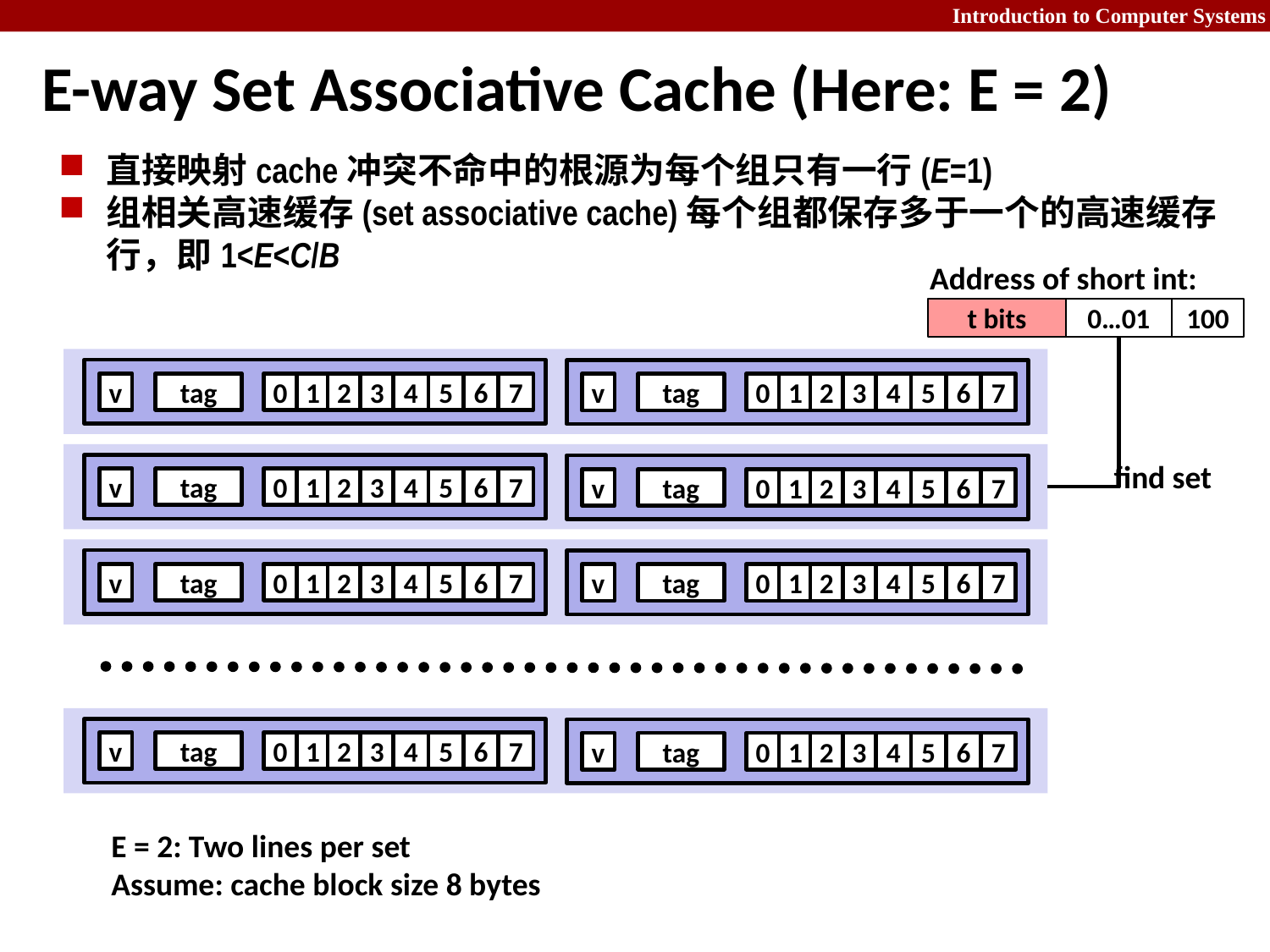

# E-way Set Associative Cache (Here: E = 2)
直接映射cache冲突不命中的根源为每个组只有一行(E=1)
组相关高速缓存(set associative cache)每个组都保存多于一个的高速缓存行，即1<E<C/B
Address of short int:
t bits
0…01
100

v
tag
0
1
2
3
4
5
6
7
v
tag
0
1
2
3
4
5
6
7

find set

v
tag
0
1
2
3
4
5
6
7
v
tag
0
1
2
3
4
5
6
7

v
tag
0
1
2
3
4
5
6
7
v
tag
0
1
2
3
4
5
6
7

v
tag
0
1
2
3
4
5
6
7
v
tag
0
1
2
3
4
5
6
7
E = 2: Two lines per set
Assume: cache block size 8 bytes